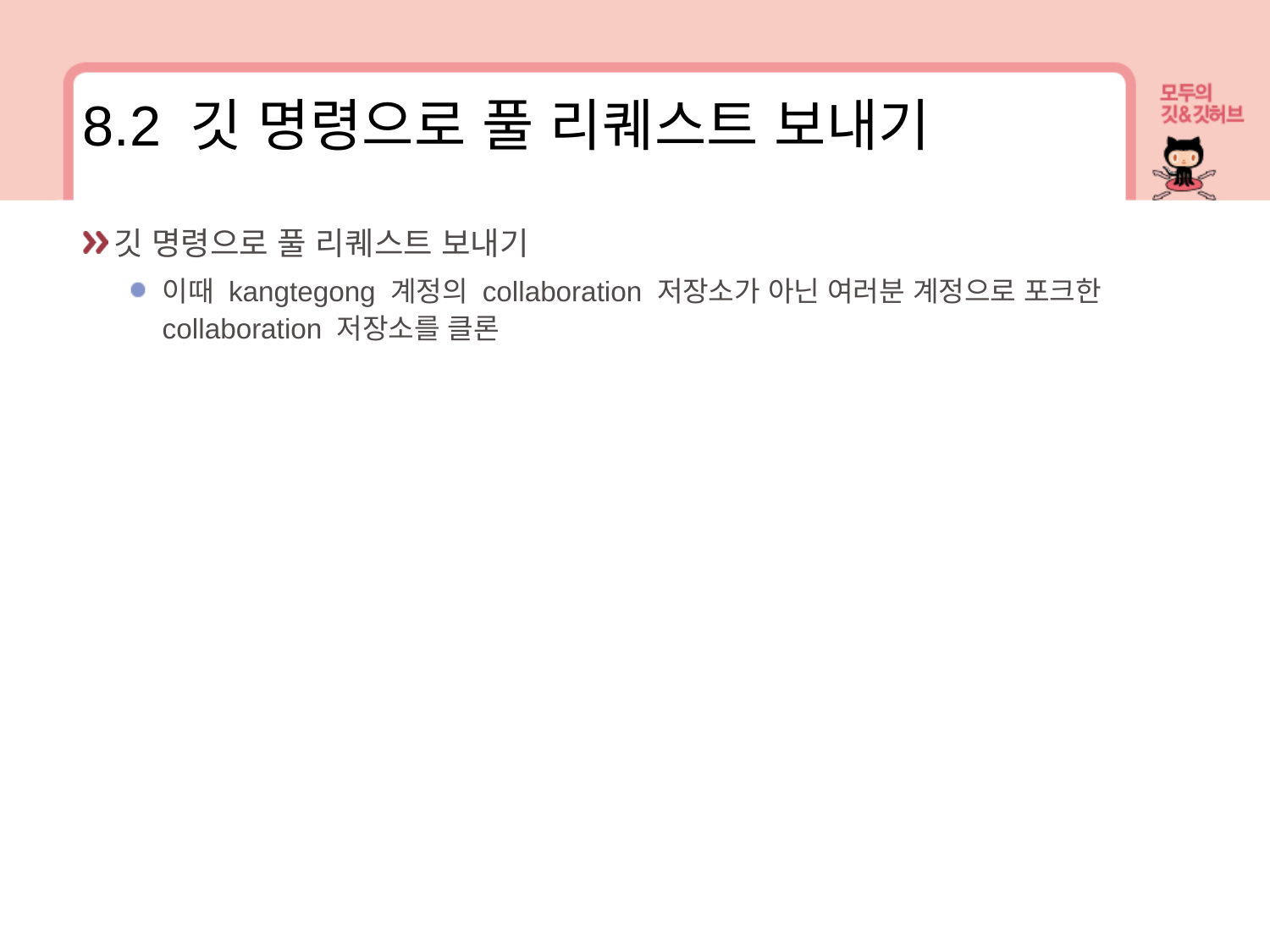

8.2 깃 명령으로 풀 리퀘스트 보내기
깃 명령으로 풀 리퀘스트 보내기
이때 kangtegong 계정의 collaboration 저장소가 아닌 여러분 계정으로 포크한 collaboration 저장소를 클론